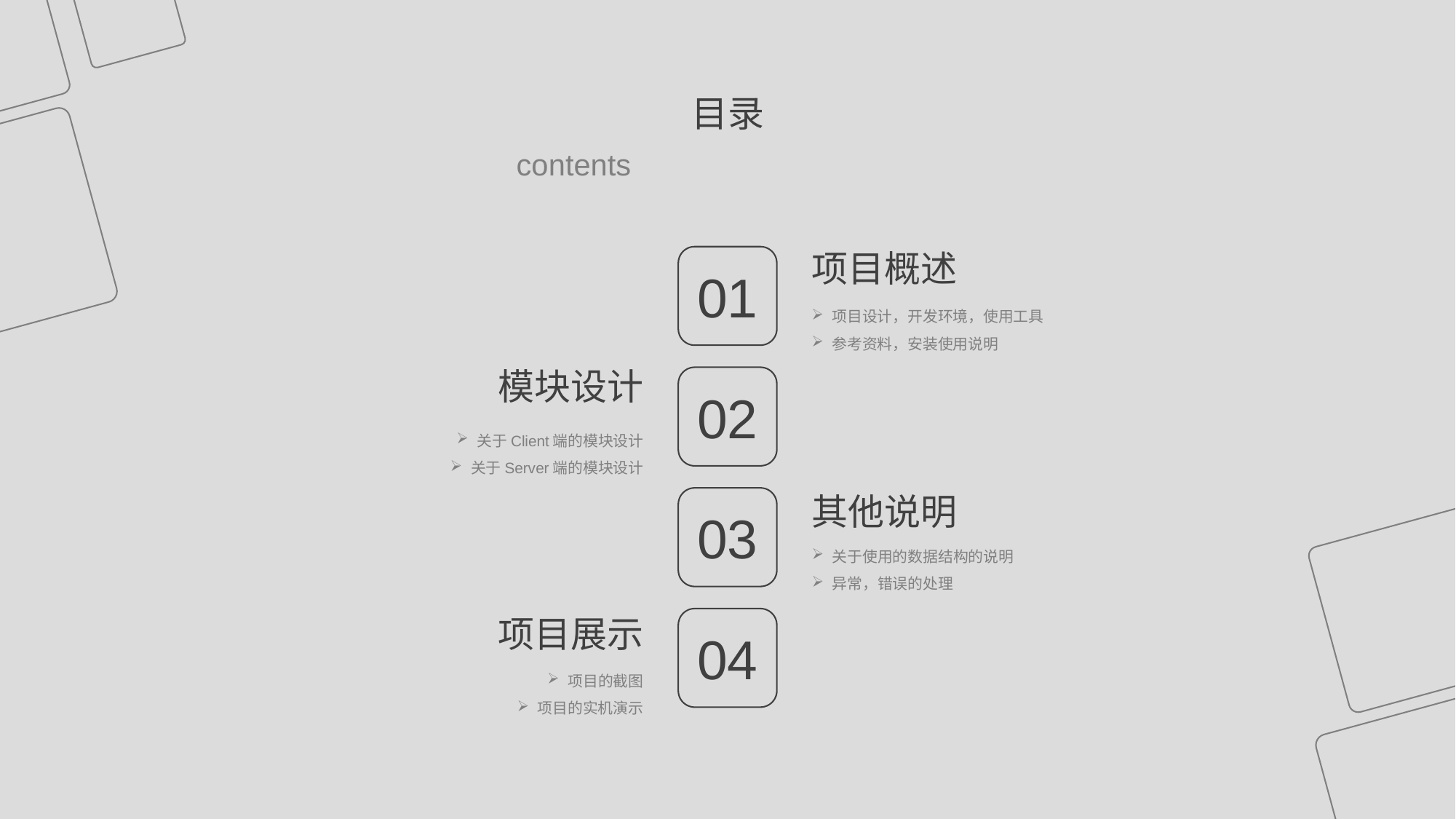

目录
contents
项目概述
项目设计，开发环境，使用工具
参考资料，安装使用说明
01
02
03
04
模块设计
关于Client端的模块设计
关于Server端的模块设计

其他说明
关于使用的数据结构的说明
异常，错误的处理
项目展示
项目的截图
项目的实机演示